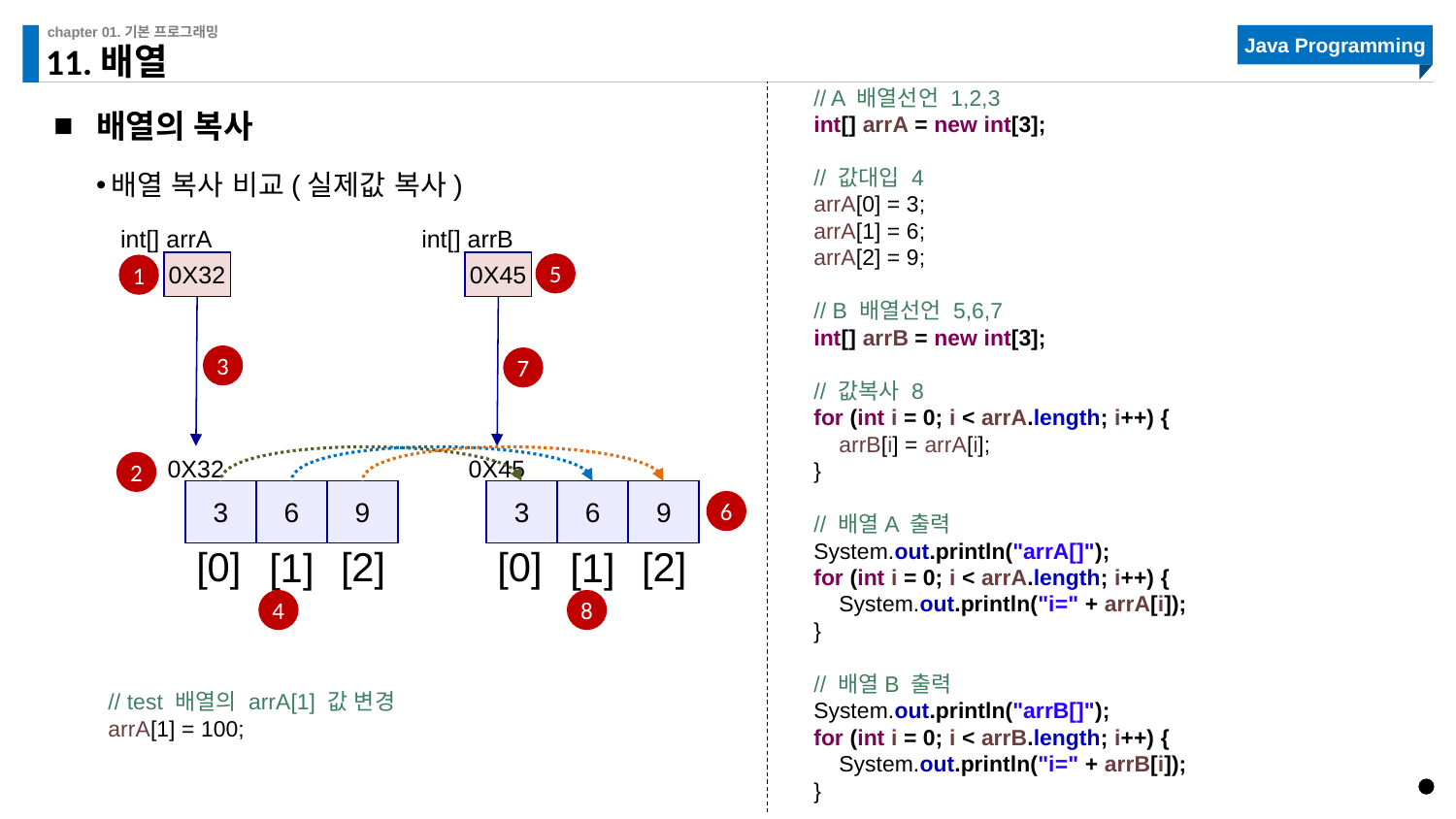

# 11.배열
// A 배열선언 1,2,3
int[] arrA = new int[3];

// 값대입 4
arrA[0] = 3;
arrA[1] = 6;
arrA[2] = 9;

// B 배열선언 5,6,7
int[] arrB = new int[3];

// 값복사 8
for (int i = 0; i < arrA.length; i++) {
    arrB[i] = arrA[i];
}

// 배열A 출력
System.out.println("arrA[]");
for (int i = 0; i < arrA.length; i++) {
    System.out.println("i=" + arrA[i]);
}

// 배열B 출력
System.out.println("arrB[]");
for (int i = 0; i < arrB.length; i++) {
    System.out.println("i=" + arrB[i]);
}
배열의 복사
배열 복사 비교(실제값 복사)
int[] arrA
int[] arrB
0X32
0X45
5
1
3
7
0X32
0X45
2
3
6
9
3
6
9
6
[0]
[0]
[2]
[2]
[1]
[1]
4
8
// test 배열의 arrA[1] 값 변경
arrA[1] = 100;